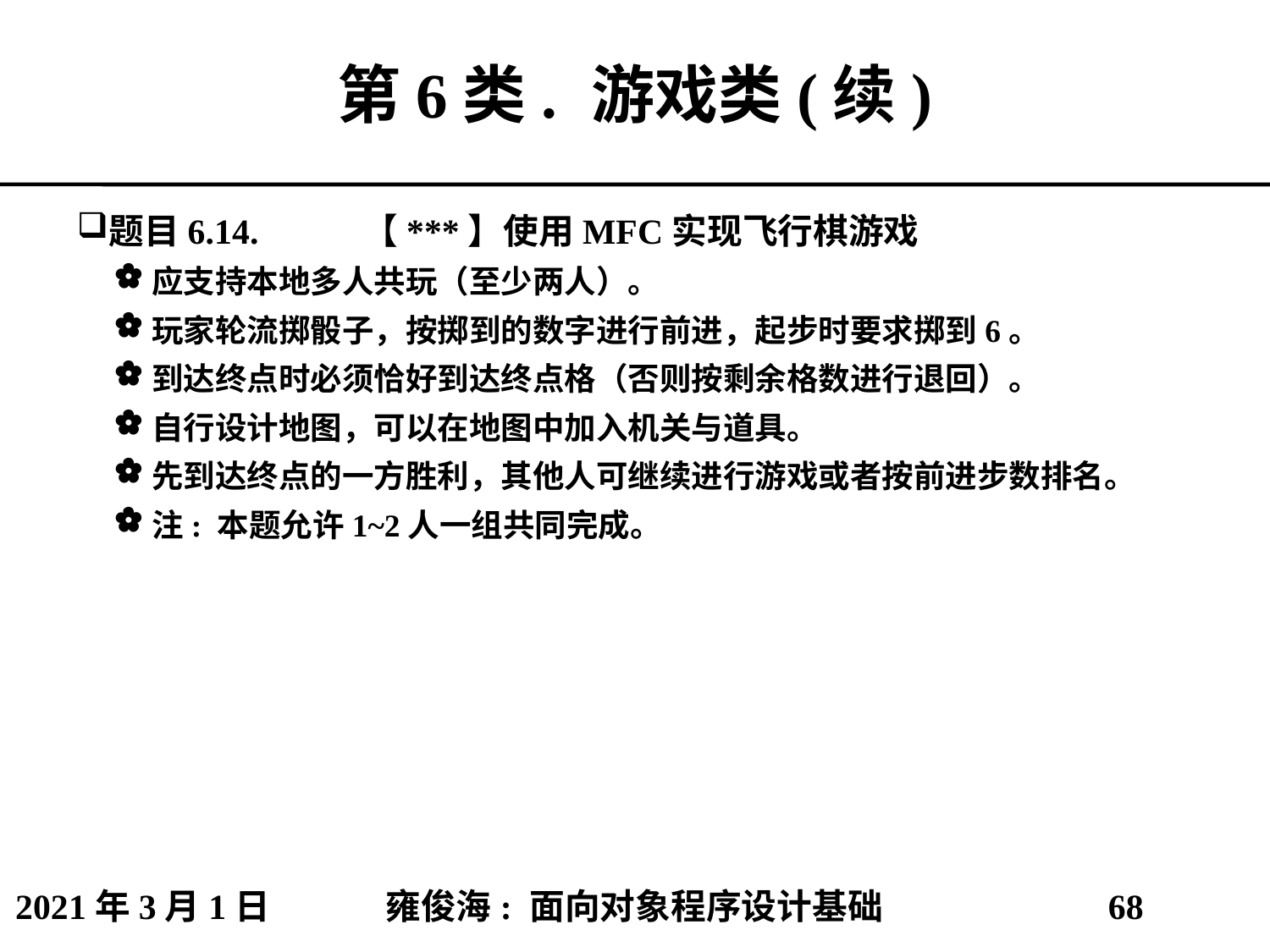

# 第6类.	游戏类(续)

题目6.14.	【***】使用MFC实现飞行棋游戏
应支持本地多人共玩（至少两人）。
玩家轮流掷骰子，按掷到的数字进行前进，起步时要求掷到6。
到达终点时必须恰好到达终点格（否则按剩余格数进行退回）。
自行设计地图，可以在地图中加入机关与道具。
先到达终点的一方胜利，其他人可继续进行游戏或者按前进步数排名。
注: 本题允许1~2人一组共同完成。
2021年3月1日
雍俊海: 面向对象程序设计基础
68